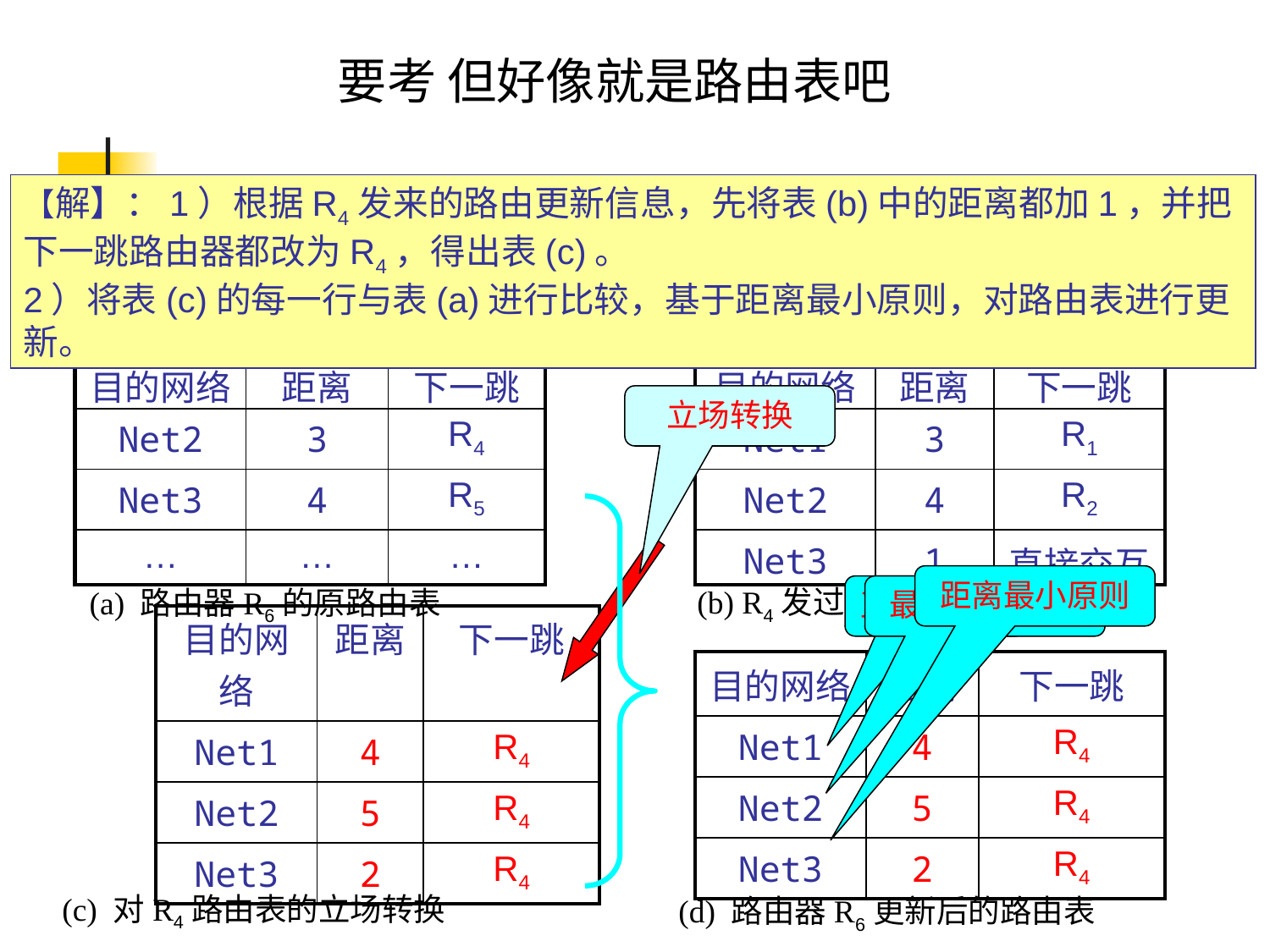

要考 但好像就是路由表吧
【解】：1）根据R4发来的路由更新信息，先将表(b)中的距离都加1，并把下一跳路由器都改为R4，得出表(c)。
2）将表(c)的每一行与表(a)进行比较，基于距离最小原则，对路由表进行更新。
| 目的网络 | 距离 | 下一跳 |
| --- | --- | --- |
| Net2 | 3 | R4 |
| Net3 | 4 | R5 |
| … | … | … |
| 目的网络 | 距离 | 下一跳 |
| --- | --- | --- |
| Net1 | 3 | R1 |
| Net2 | 4 | R2 |
| Net3 | 1 | 直接交互 |
立场转换

距离最小原则
(b) R4发过来的路由信息
直接添加
最新更新原则
(a) 路由器R6的原路由表

| 目的网络 | 距离 | 下一跳 |
| --- | --- | --- |
| Net1 | 4 | R4 |
| Net2 | 5 | R4 |
| Net3 | 2 | R4 |
| 目的网络 | 距离 | 下一跳 |
| --- | --- | --- |
| Net1 | 4 | R4 |
| Net2 | 5 | R4 |
| Net3 | 2 | R4 |
(c) 对R4路由表的立场转换
(d) 路由器R6更新后的路由表